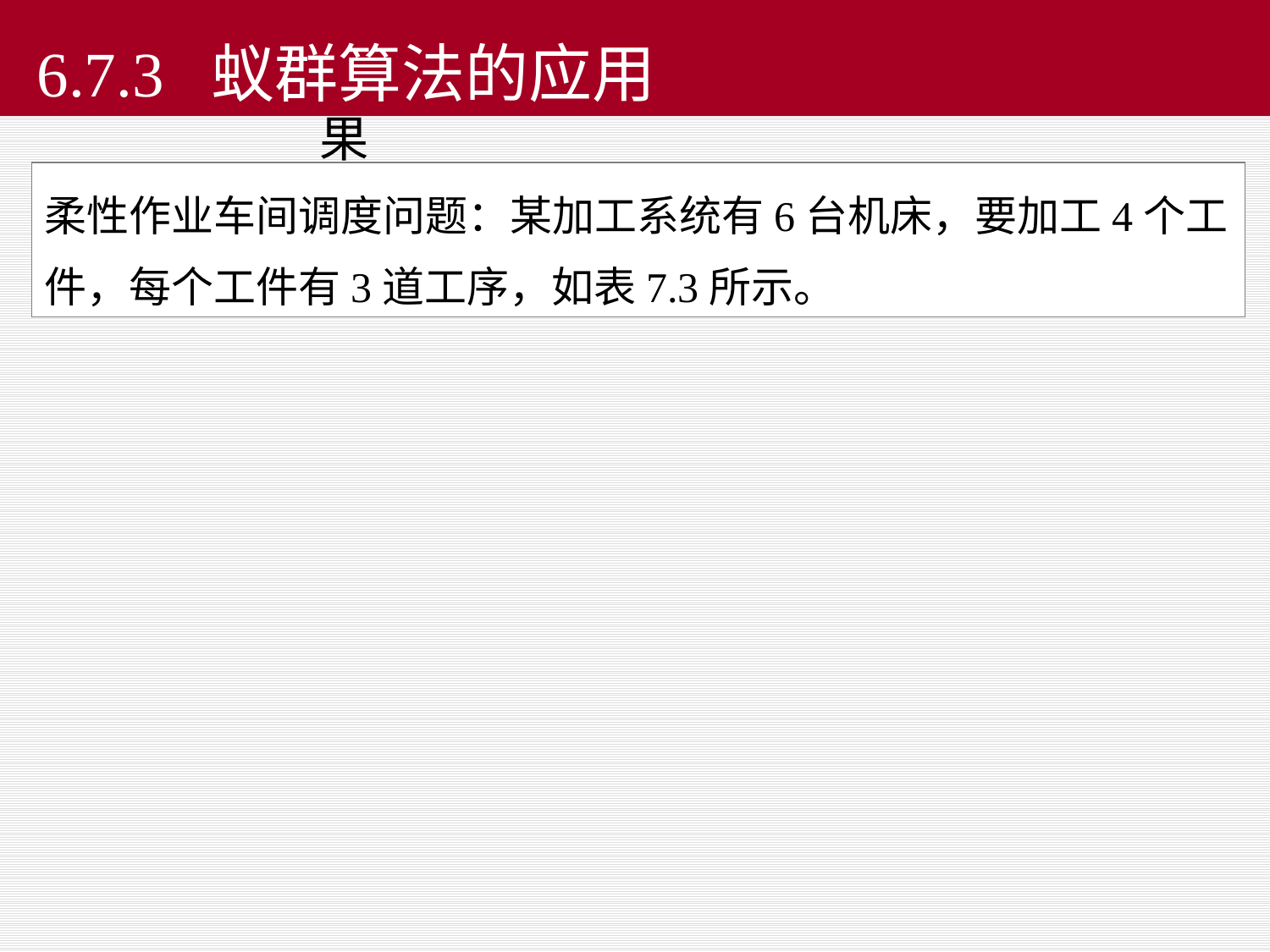

#
6.7.3  蚁群算法的应用
表9.3  遗传算法运行的结果
柔性作业车间调度问题：某加工系统有6台机床，要加工4个工件，每个工件有3道工序，如表7.3所示。

182